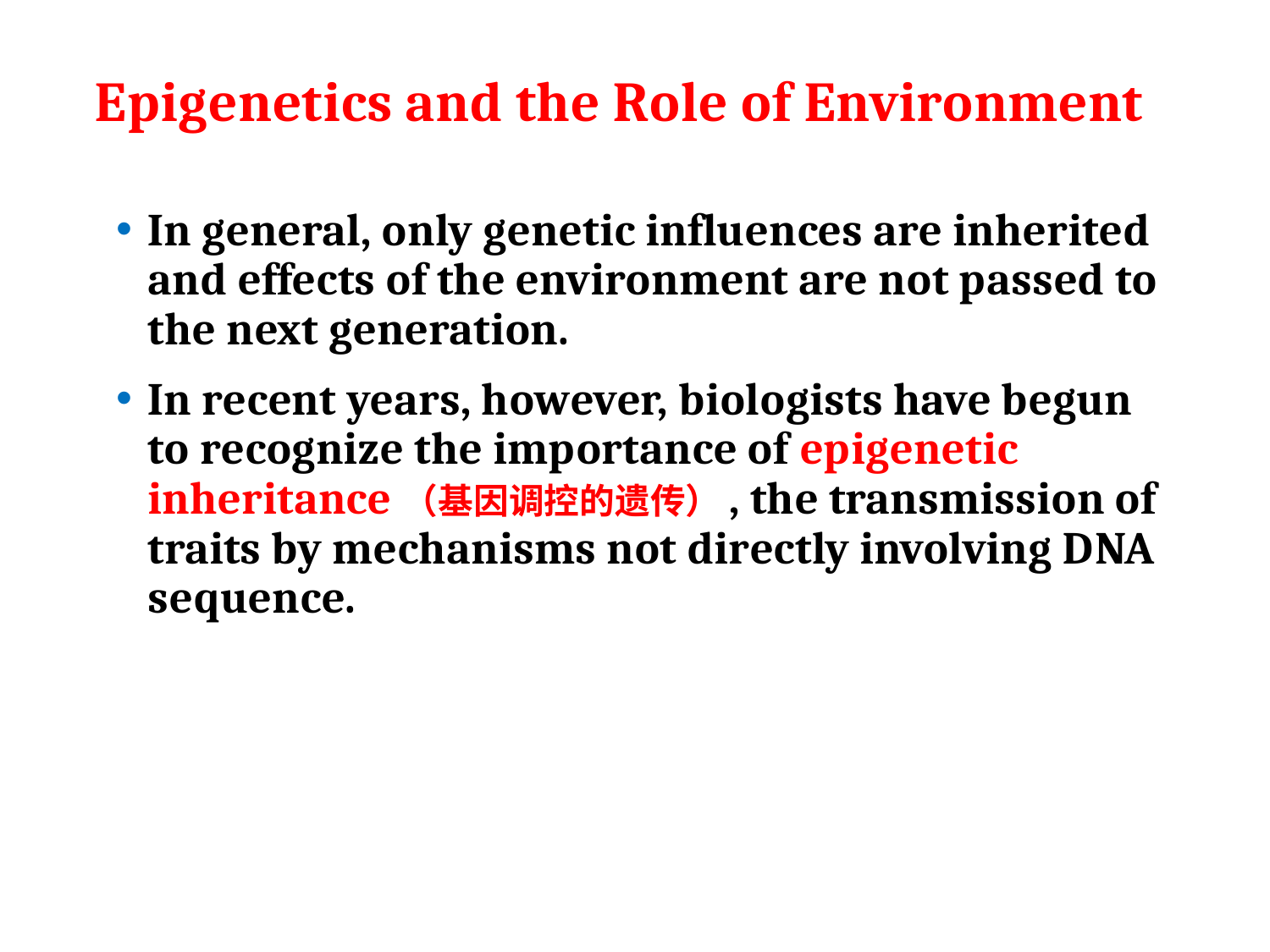

# Epigenetics and the Role of Environment
In general, only genetic influences are inherited and effects of the environment are not passed to the next generation.
In recent years, however, biologists have begun to recognize the importance of epigenetic inheritance（基因调控的遗传）, the transmission of traits by mechanisms not directly involving DNA sequence.